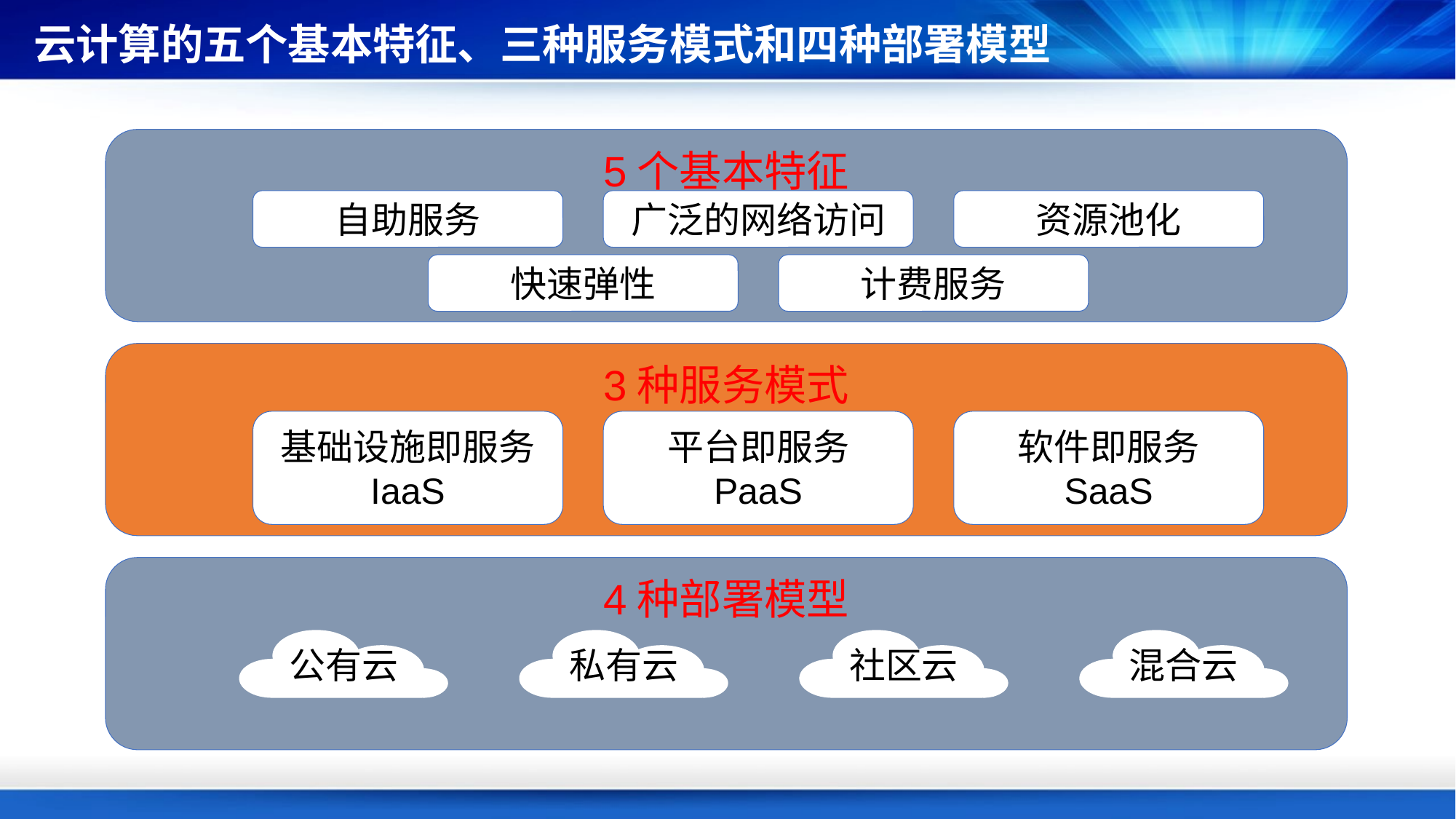

# 云计算的五个基本特征、三种服务模式和四种部署模型
5个基本特征
自助服务
广泛的网络访问
资源池化
快速弹性
计费服务
3种服务模式
基础设施即服务
IaaS
平台即服务
PaaS
软件即服务
SaaS
4种部署模型
公有云
私有云
社区云
混合云